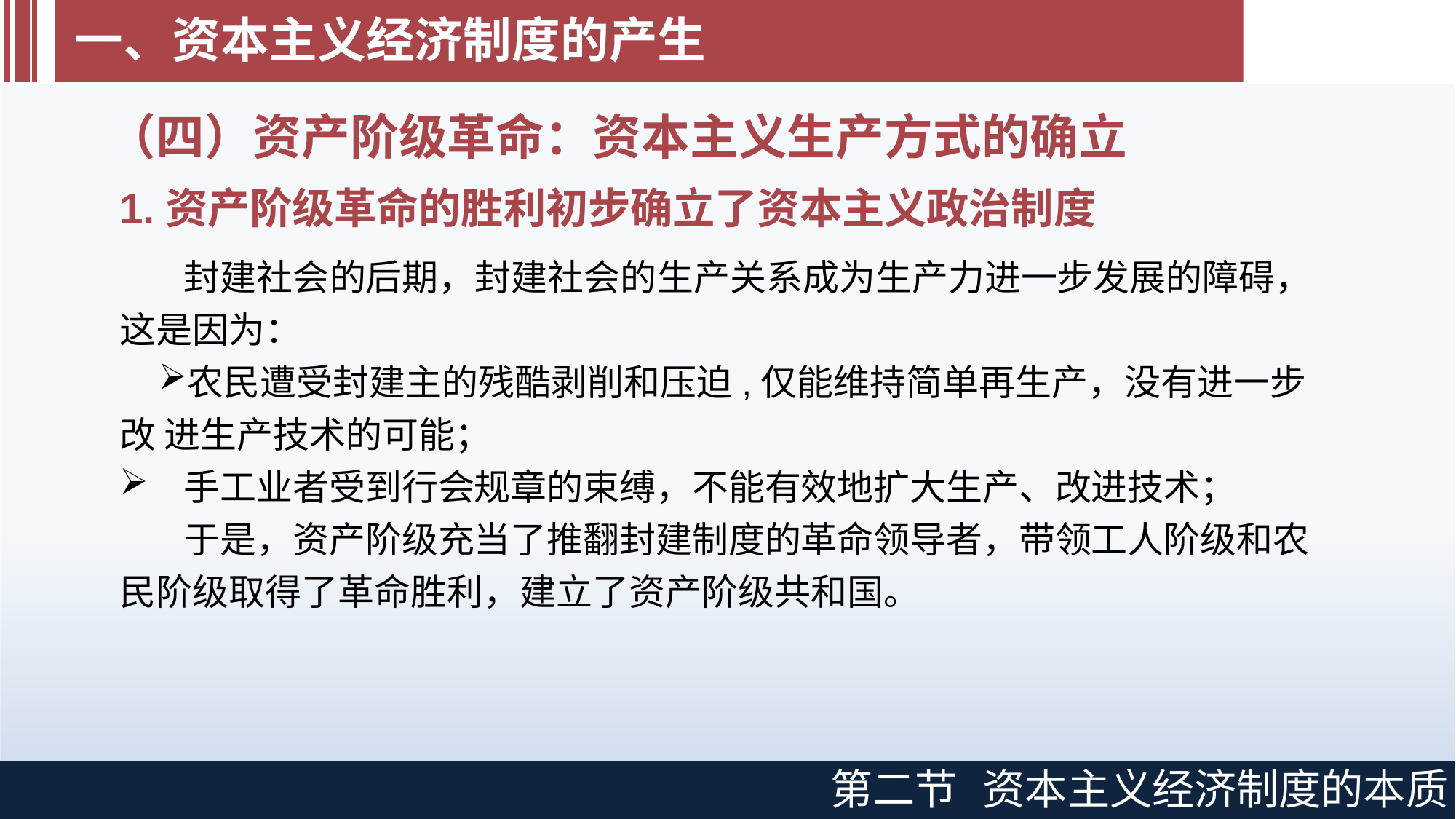

# 一、资本主义经济制度的产生

（四）资产阶级革命：资本主义生产方式的确立
1.资产阶级革命的胜利初步确立了资本主义政治制度
封建社会的后期，封建社会的生产关系成为生产力进一步发展的障碍， 这是因为：
农民遭受封建主的残酷剥削和压迫,仅能维持简单再生产，没有进一步改 进生产技术的可能；
手工业者受到行会规章的束缚，不能有效地扩大生产、改进技术；
于是，资产阶级充当了推翻封建制度的革命领导者，带领工人阶级和农
民阶级取得了革命胜利，建立了资产阶级共和国。
第二节
资本主义经济制度的本质